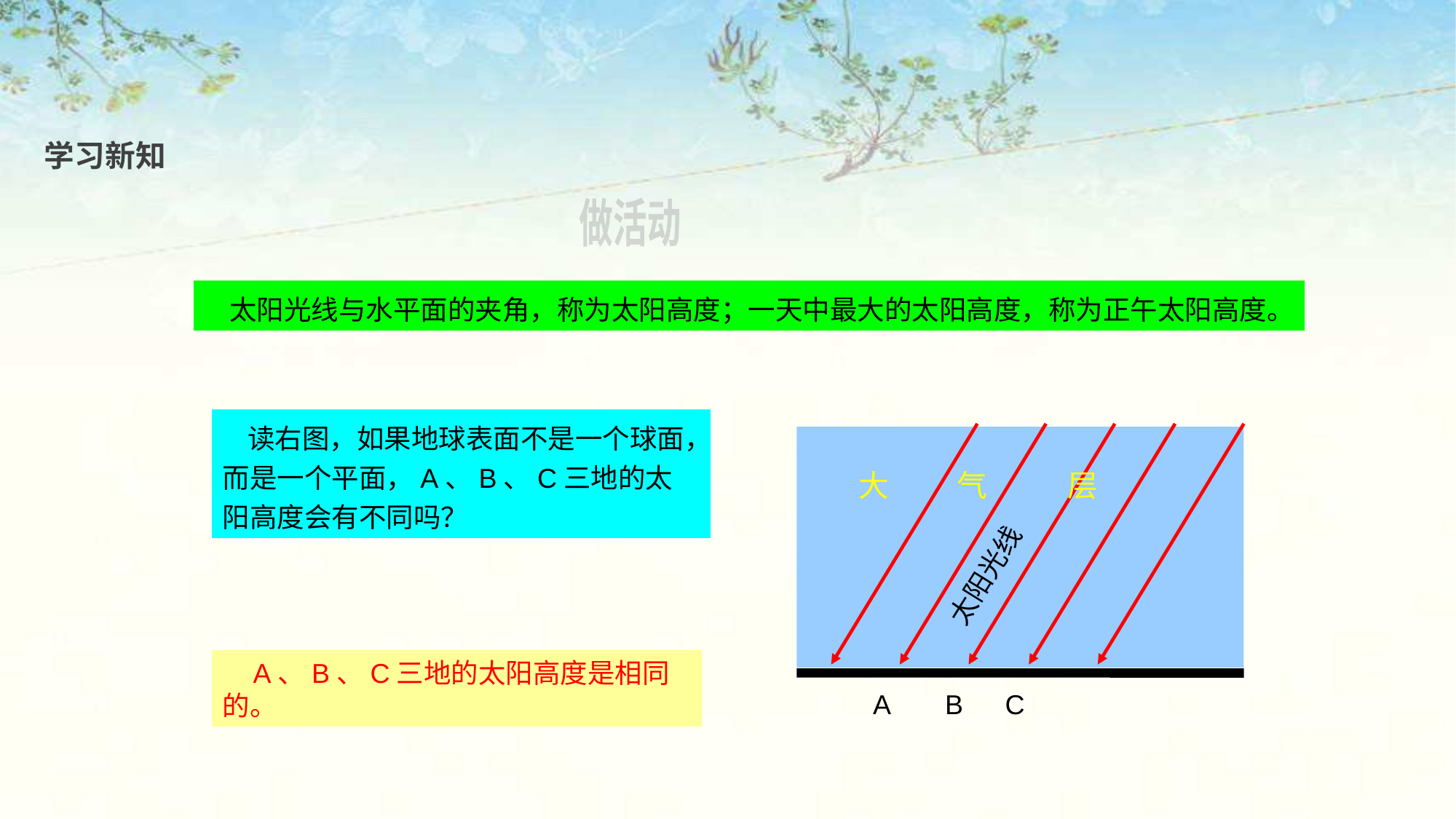

学习新知
做活动
   太阳光线与水平面的夹角，称为太阳高度；一天中最大的太阳高度，称为正午太阳高度。
   读右图，如果地球表面不是一个球面，而是一个平面，A、B、C三地的太阳高度会有不同吗？

大          气            层
太阳光线

A
B
C
    A、B、C三地的太阳高度是相同的。